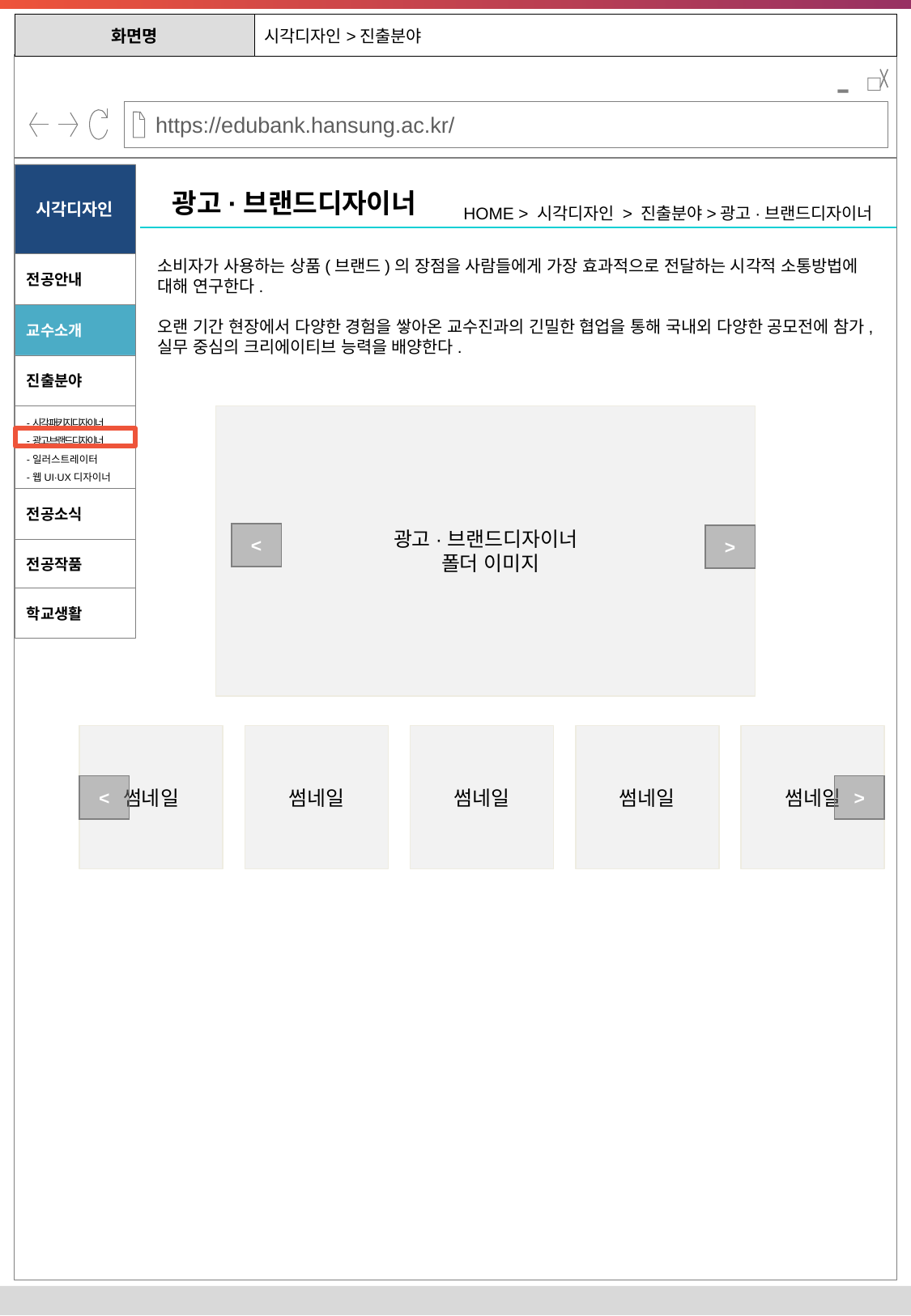

| 화면명 | 시각디자인>진출분야 |
| --- | --- |
-
시각디자인
광고·브랜드디자이너
HOME > 시각디자인 > 진출분야>광고·브랜드디자이너
소비자가 사용하는 상품(브랜드)의 장점을 사람들에게 가장 효과적으로 전달하는 시각적 소통방법에 대해 연구한다.

오랜 기간 현장에서 다양한 경험을 쌓아온 교수진과의 긴밀한 협업을 통해 국내외 다양한 공모전에 참가, 실무 중심의 크리에이티브 능력을 배양한다.
전공안내
교수소개
진출분야
-시각∙패키지디자이너
-광고∙브랜드디자이너
-일러스트레이터
-웹UI∙UX디자이너
광고·브랜드디자이너
 폴더 이미지

전공소식
<
>
전공작품
학교생활
썸네일
썸네일
썸네일
썸네일
썸네일
<
>